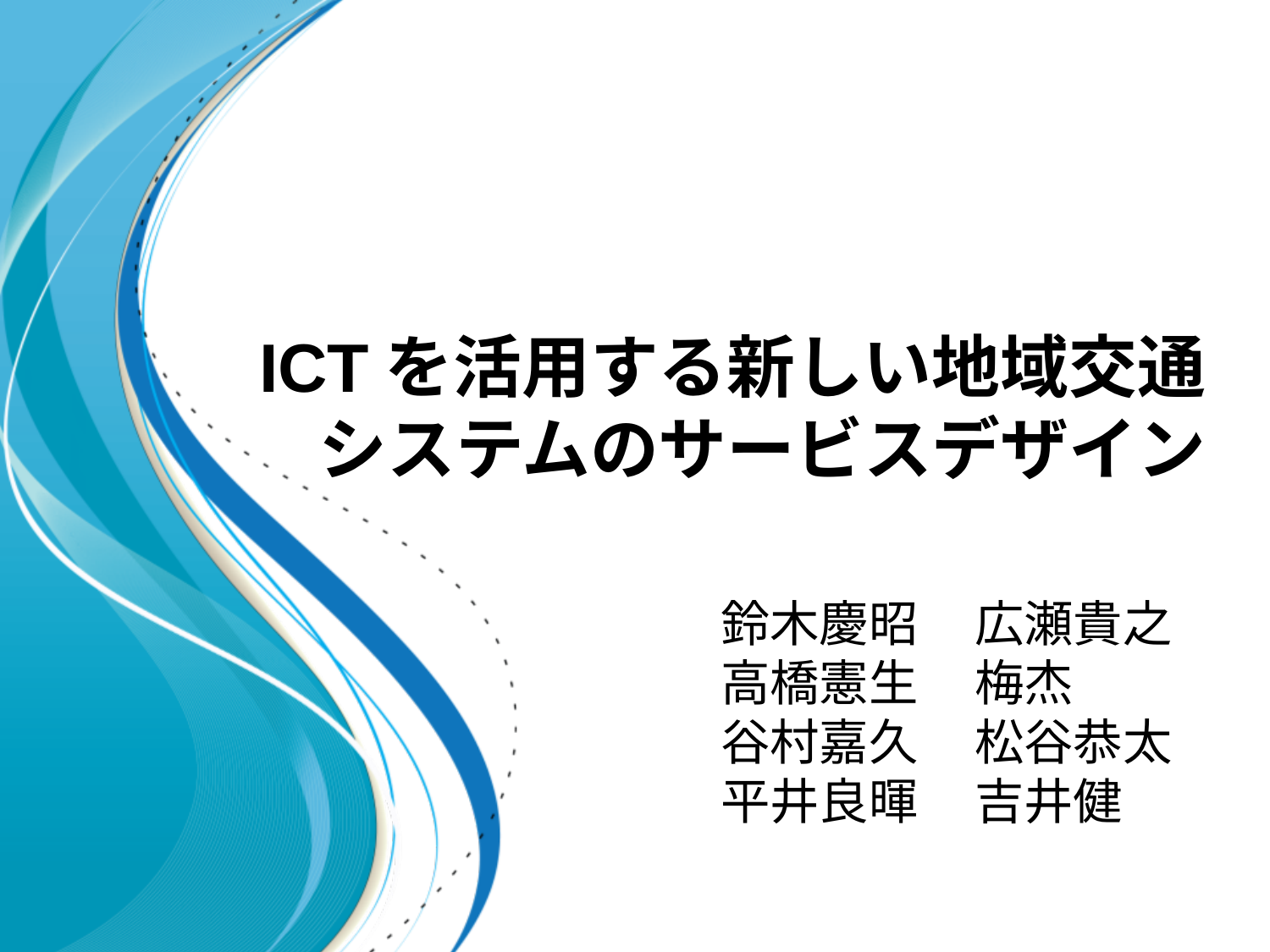

# ICTを活用する新しい地域交通 システムのサービスデザイン
鈴木慶昭	広瀬貴之
高橋憲生 	梅杰
谷村嘉久	松谷恭太
平井良暉	吉井健